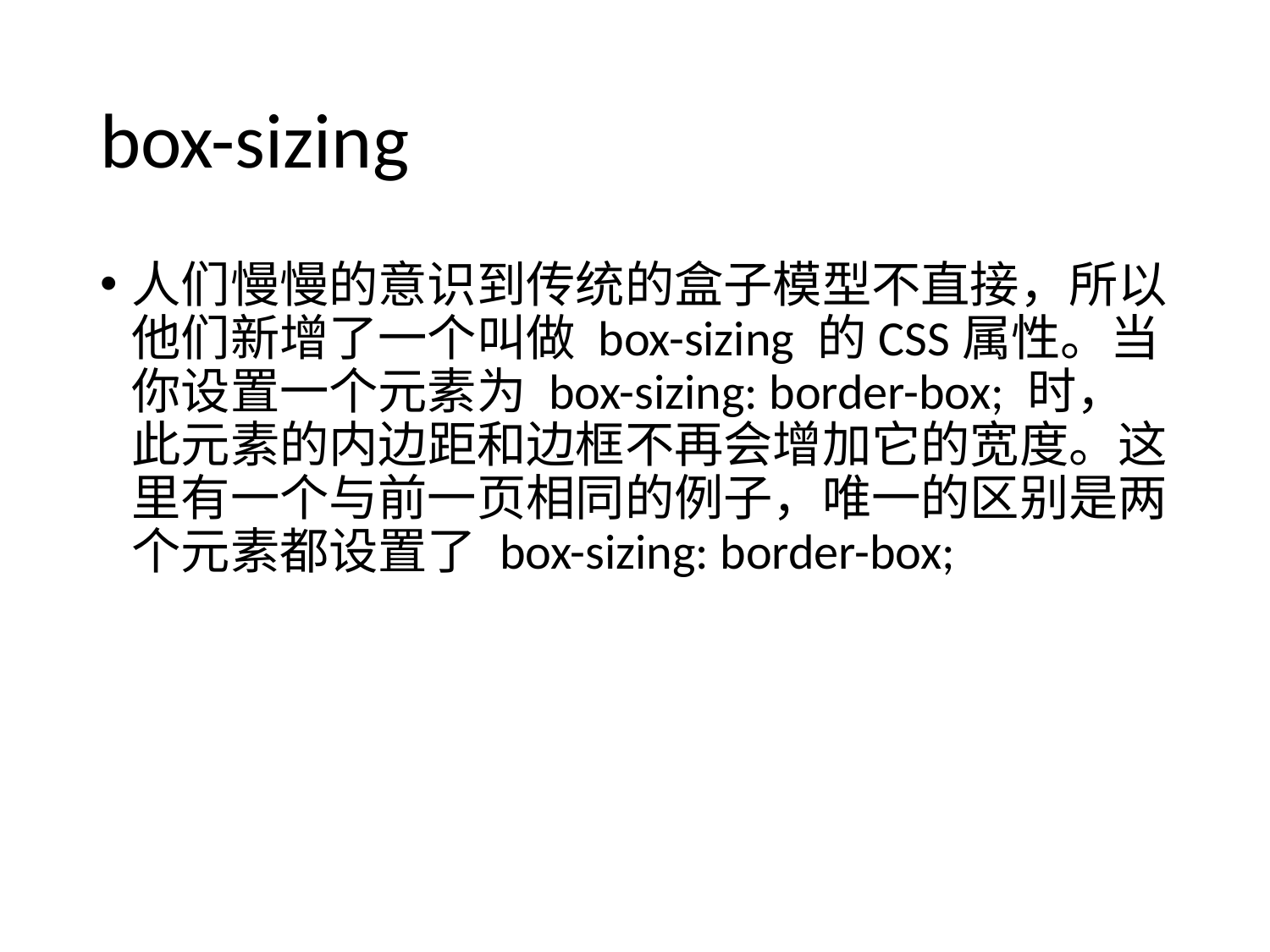

# box-sizing
人们慢慢的意识到传统的盒子模型不直接，所以他们新增了一个叫做 box-sizing 的CSS属性。当你设置一个元素为 box-sizing: border-box; 时，此元素的内边距和边框不再会增加它的宽度。这里有一个与前一页相同的例子，唯一的区别是两个元素都设置了 box-sizing: border-box;